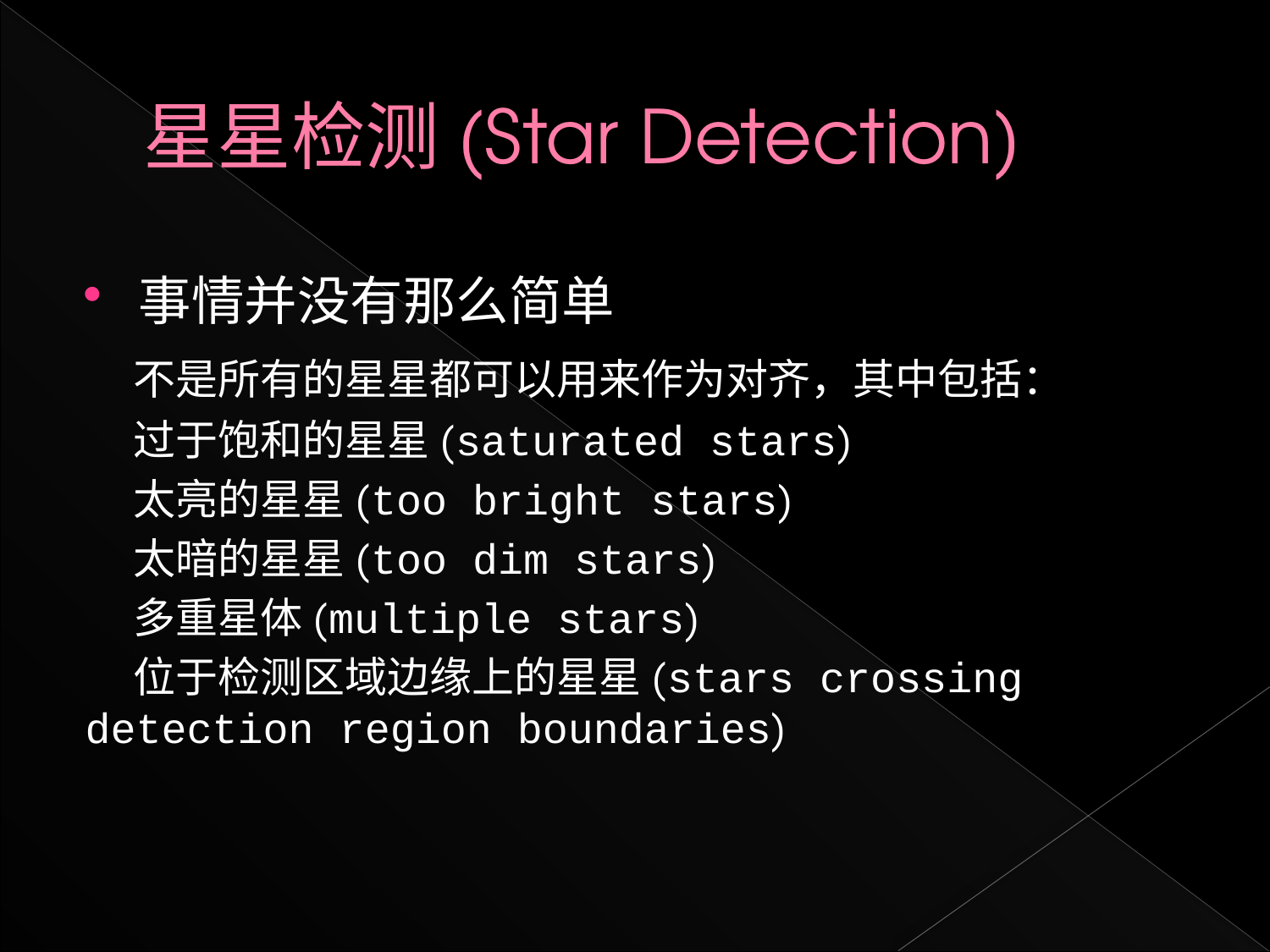

# 星星检测(Star Detection)
事情并没有那么简单
   不是所有的星星都可以用来作为对齐，其中包括：
    过于饱和的星星(saturated stars)
    太亮的星星(too bright stars)
    太暗的星星(too dim stars)
    多重星体(multiple stars)
    位于检测区域边缘上的星星(stars crossing detection region boundaries)